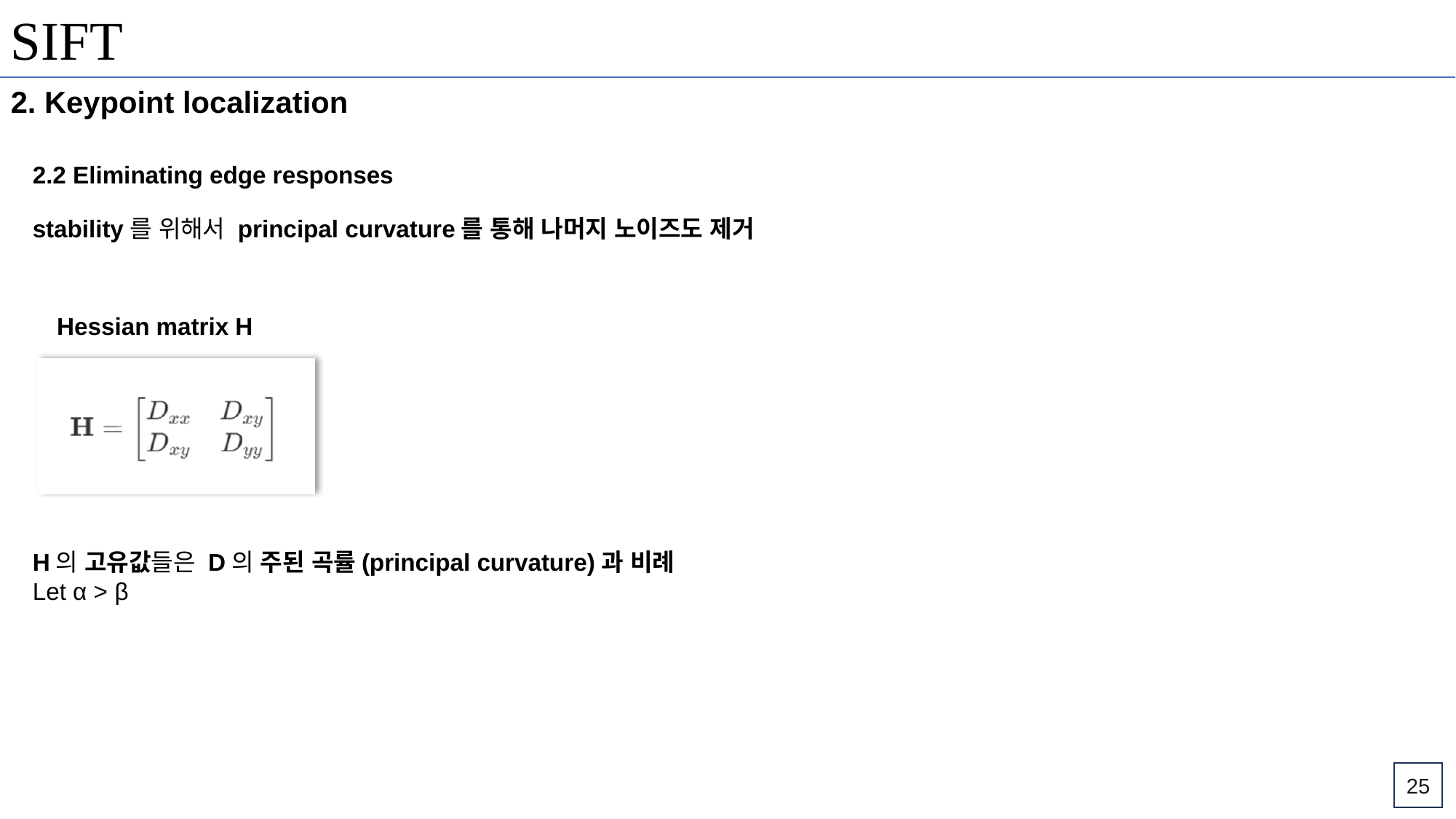

SIFT
2. Keypoint localization
2.2 Eliminating edge responses
stability를 위해서 principal curvature를 통해 나머지 노이즈도 제거
Hessian matrix H

H의 고유값들은 D의 주된 곡률(principal curvature)과 비례
Let α > β
25